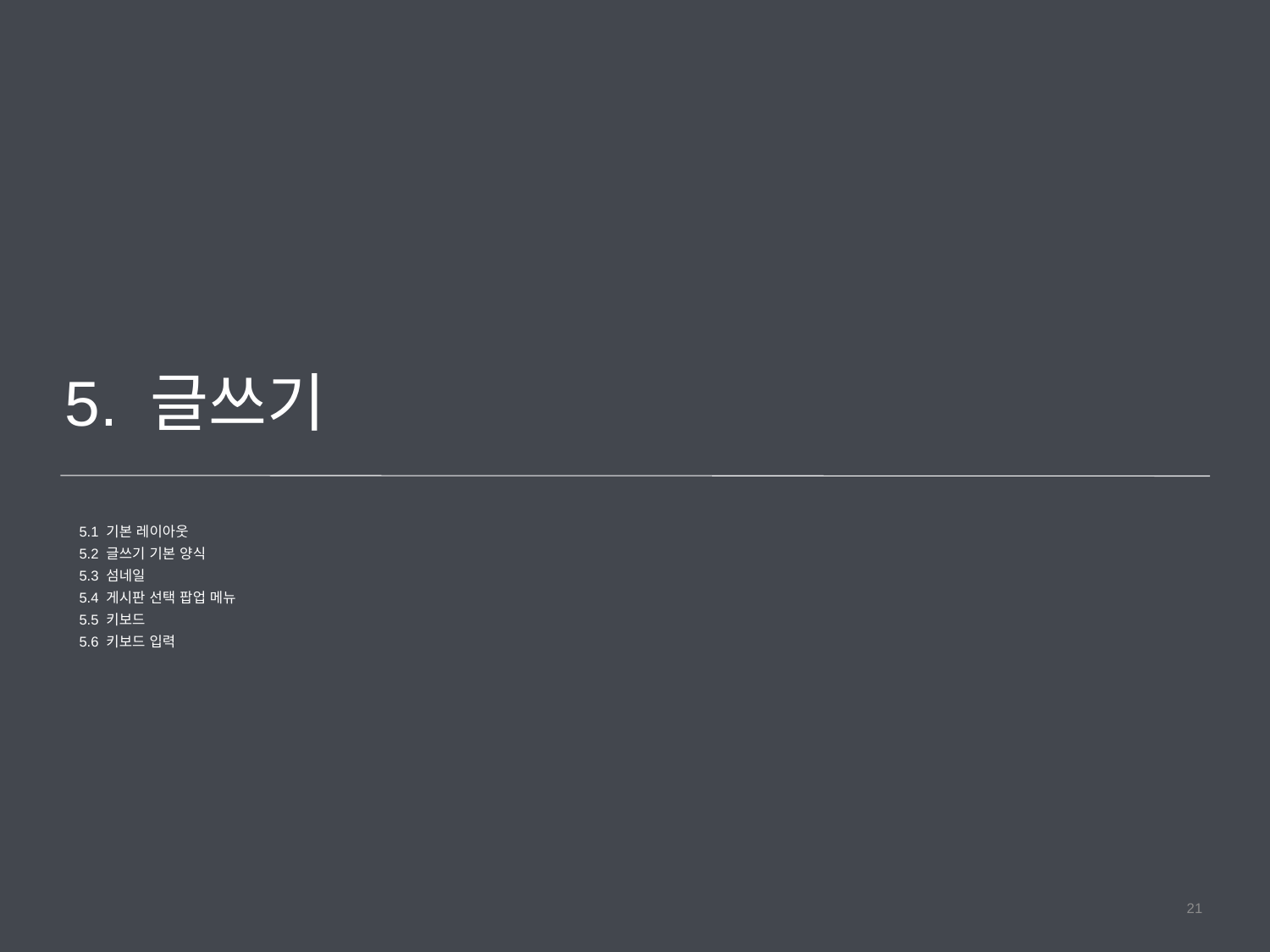

5. 글쓰기
5.1 기본 레이아웃
5.2 글쓰기 기본 양식
5.3 섬네일
5.4 게시판 선택 팝업 메뉴
5.5 키보드
5.6 키보드 입력
21